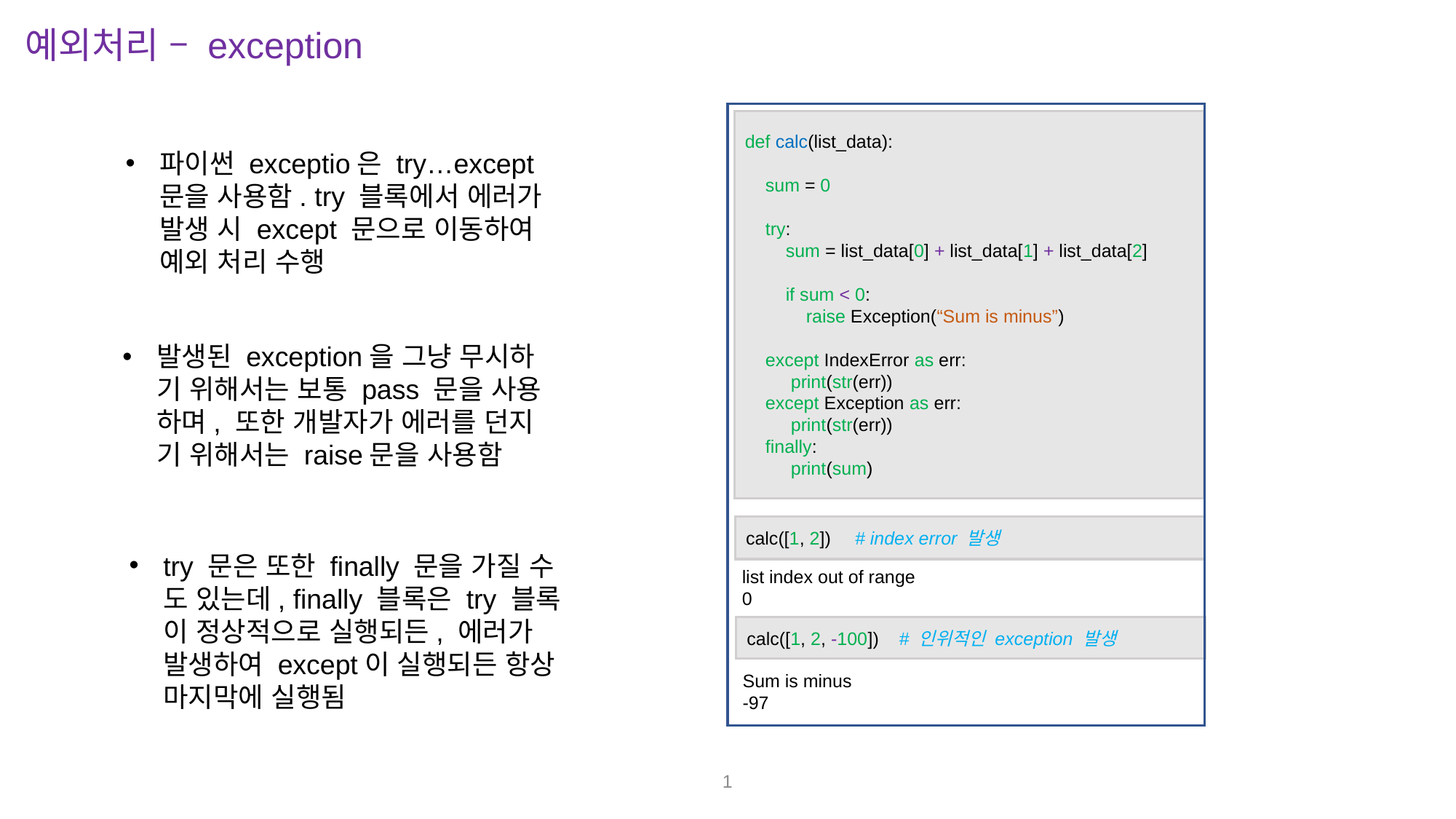

예외처리 – exception

def calc(list_data):

    sum = 0

    try:
        sum = list_data[0] + list_data[1] + list_data[2]

        if sum < 0:
            raise Exception(“Sum is minus”)

    except IndexError as err:
         print(str(err))
    except Exception as err:
         print(str(err))
    finally:
         print(sum)
calc([1, 2])	# index error 발생
list index out of range
0
calc([1, 2, -100])    # 인위적인 exception 발생
Sum is minus
-97
파이썬 exceptio은 try…except
문을 사용함. try 블록에서 에러가
발생 시 except 문으로 이동하여
예외 처리 수행
발생된 exception을 그냥 무시하
기 위해서는 보통 pass 문을 사용
하며, 또한 개발자가 에러를 던지
기 위해서는 raise문을 사용함
try 문은 또한 finally 문을 가질 수
도 있는데, finally 블록은 try 블록
이 정상적으로 실행되든, 에러가
발생하여 except이 실행되든 항상
마지막에 실행됨
1